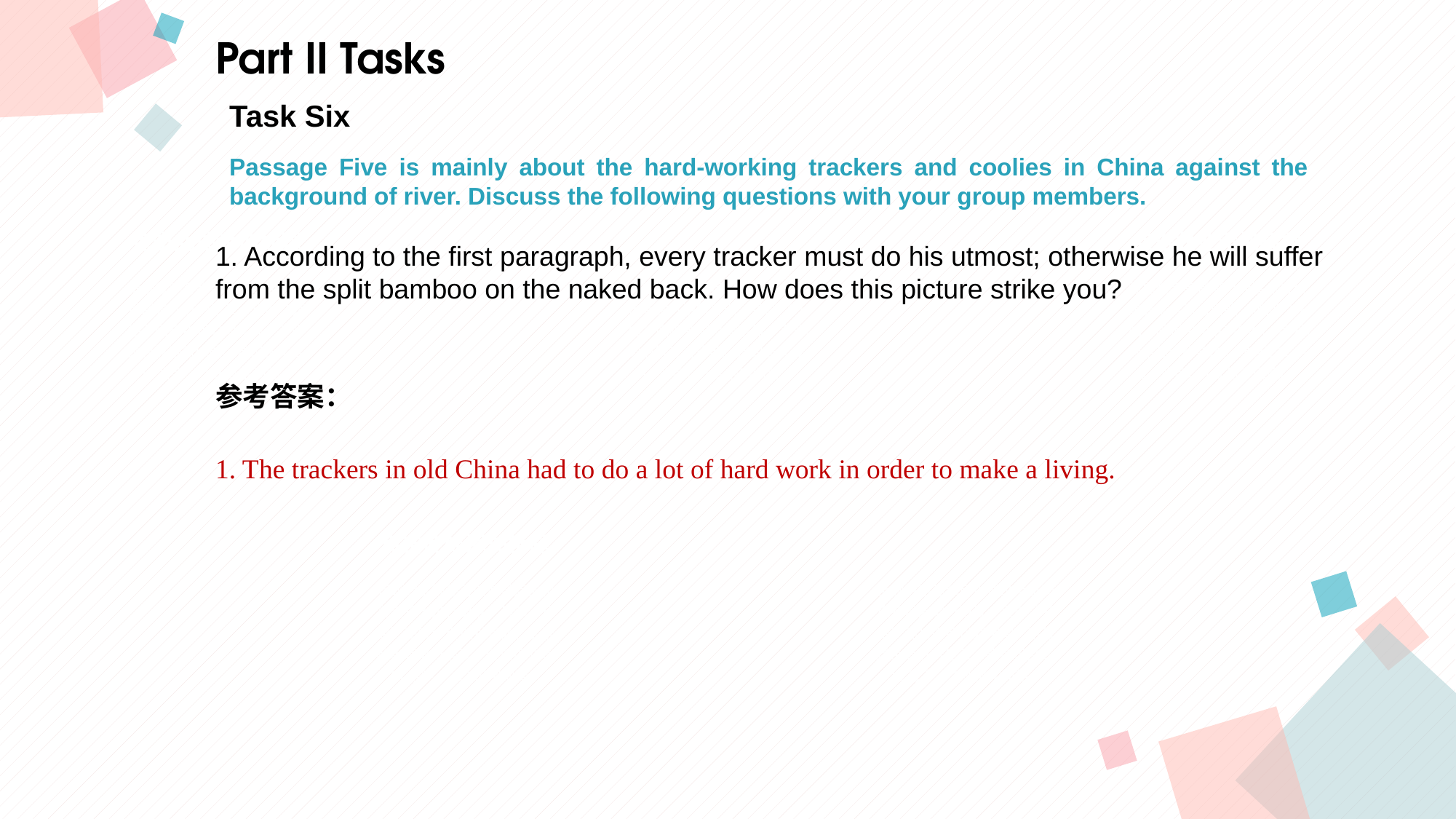

Part II Tasks
Task Six

Passage Five is mainly about the hard-working trackers and coolies in China against the background of river. Discuss the following questions with your group members.
点击此处添加标题
点击此处添加标题
1. According to the first paragraph, every tracker must do his utmost; otherwise he will suffer from the split bamboo on the naked back. How does this picture strike you?
标题数字等都可以通过点击和重新输入进行更改，顶部“开始”面板中可以对字体、字号、颜色等进行修改。建议正文8-14号字，1.3倍字间距。
标题数字等都可以通过点击和重新输入进行更改，顶部“开始”面板中可以对字体、字号、颜色等进行修改。建议正文8-14号字，1.3倍字间距。
标题数字等都可以通过点击和重新输入进行更改，顶部“开始”面板中可以对字体、字号、颜色等进行修改。建议正文8-14号字，1.3倍字间距。
参考答案：

1. The trackers in old China had to do a lot of hard work in order to make a living.
点击此处添加标题
标题数字等都可以通过点击和重新输入进行更改，顶部“开始”面板中可以对字体、字号、颜色等进行修改。建议正文8-14号字，1.3倍字间距。
标题数字等都可以通过点击和重新输入进行更改，顶部“开始”面板中可以对字体、字号、颜色等进行修改。建议正文8-14号字，1.3倍字间距。